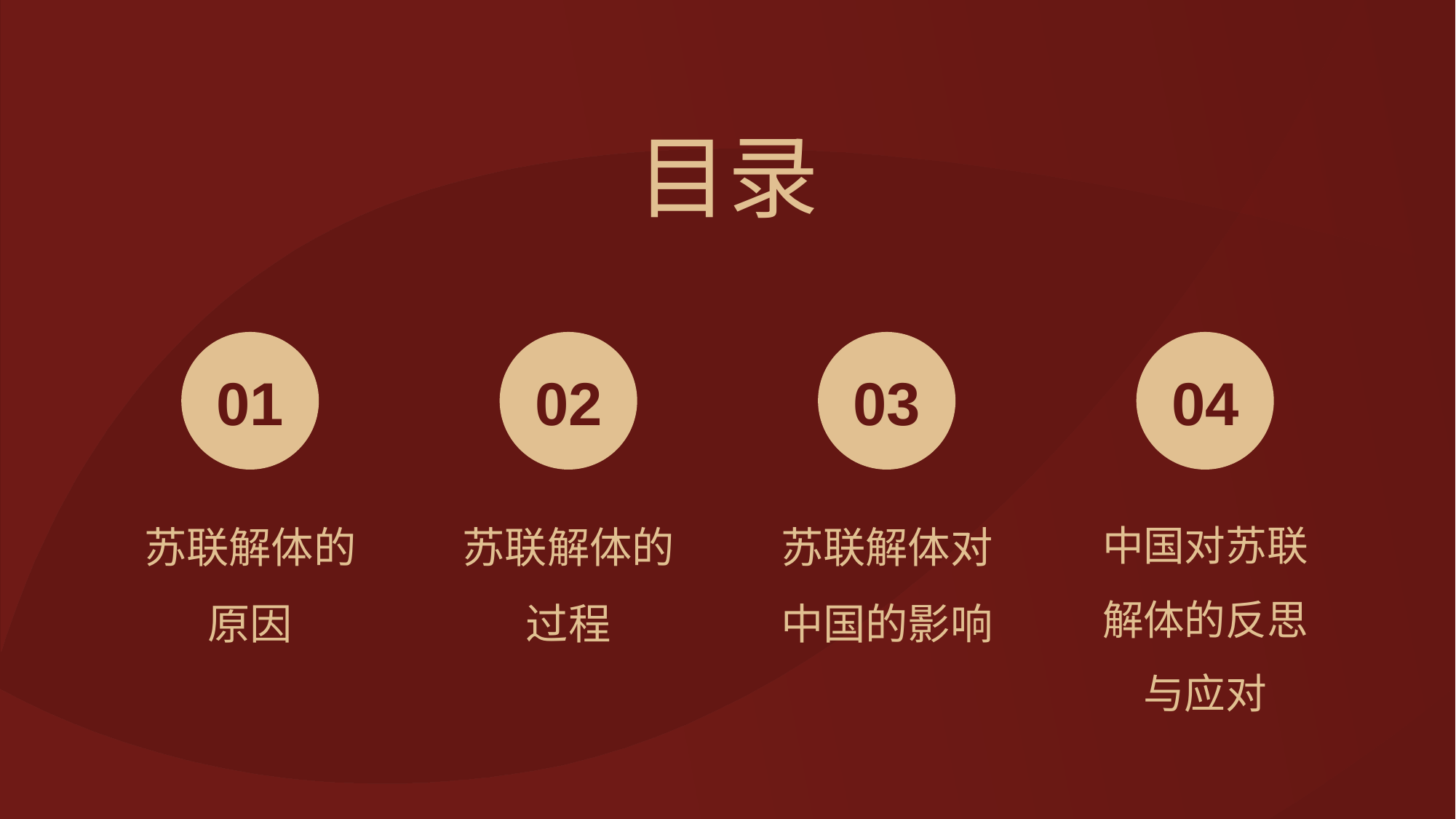

# 目录
01
02
03
04
苏联解体的原因
苏联解体的过程
苏联解体对中国的影响
中国对苏联解体的反思与应对